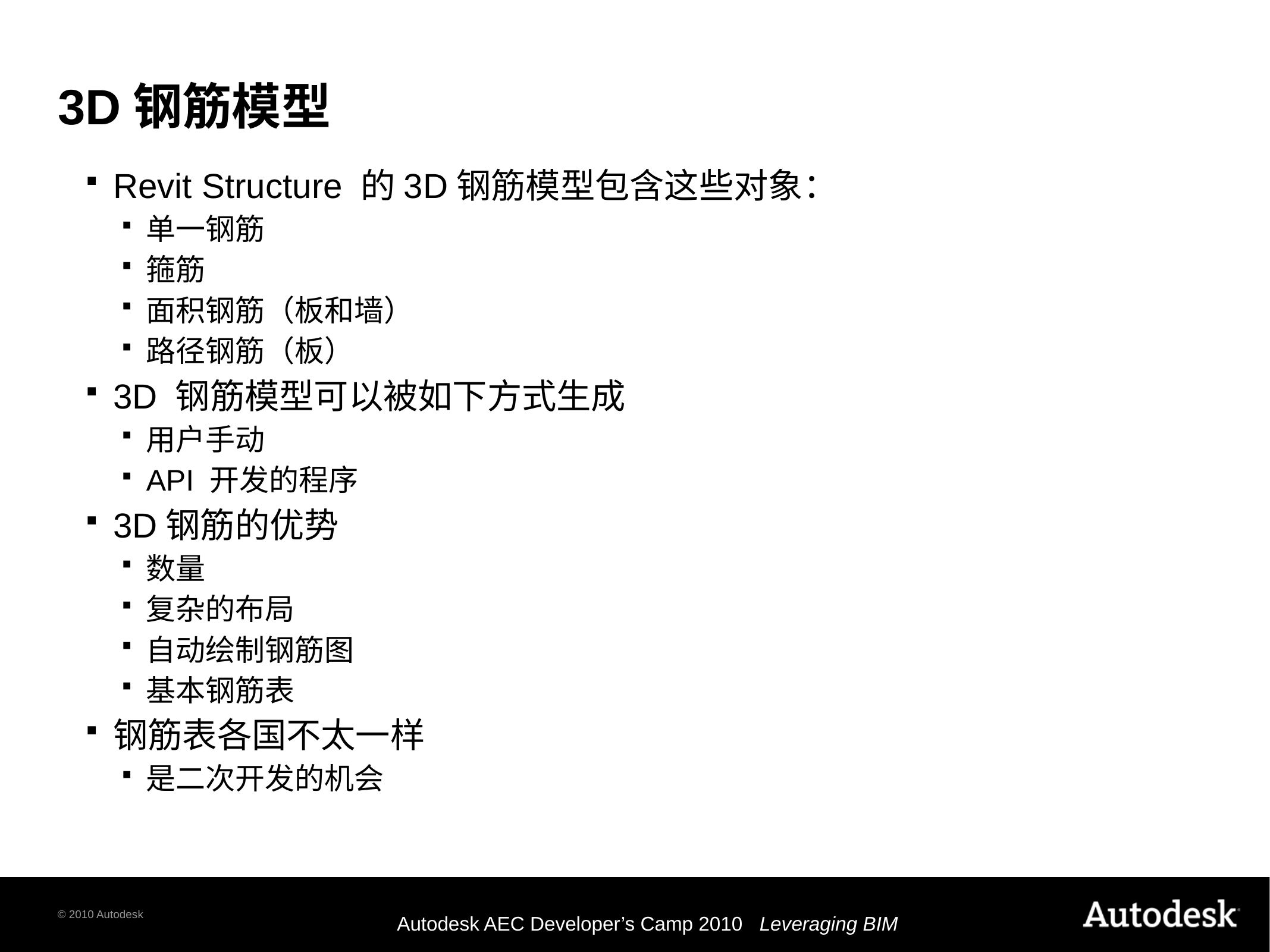

# 3D钢筋模型
Revit Structure 的3D钢筋模型包含这些对象：
单一钢筋
箍筋
面积钢筋（板和墙）
路径钢筋（板）
3D 钢筋模型可以被如下方式生成
用户手动
API 开发的程序
3D钢筋的优势
数量
复杂的布局
自动绘制钢筋图
基本钢筋表
钢筋表各国不太一样
是二次开发的机会